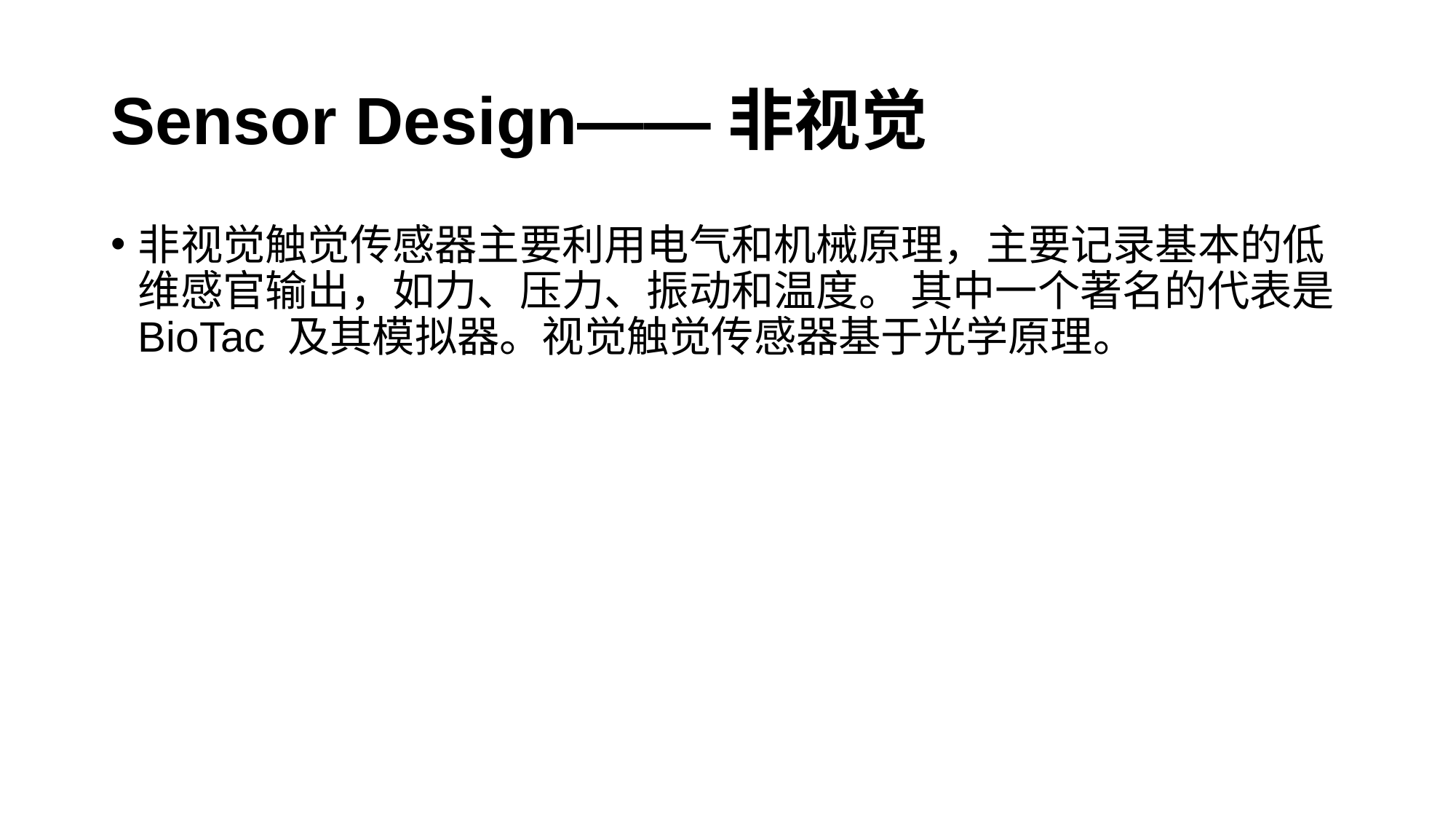

# Sensor Design——非视觉
非视觉触觉传感器主要利用电气和机械原理，主要记录基本的低维感官输出，如力、压力、振动和温度。 其中一个著名的代表是 BioTac 及其模拟器。视觉触觉传感器基于光学原理。